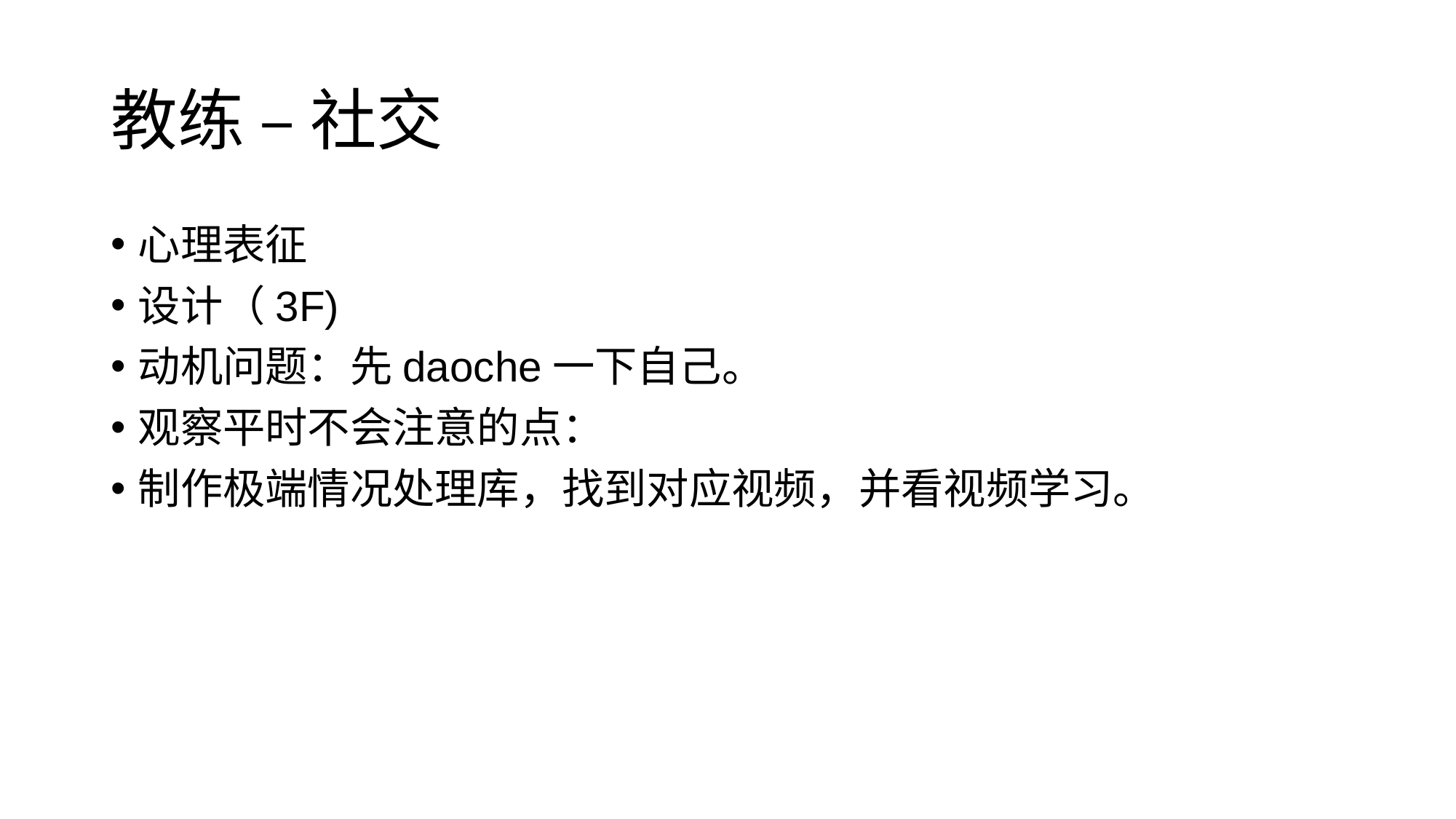

# 教练 – 社交
心理表征
设计（3F)
动机问题：先daoche一下自己。
观察平时不会注意的点：
制作极端情况处理库，找到对应视频，并看视频学习。